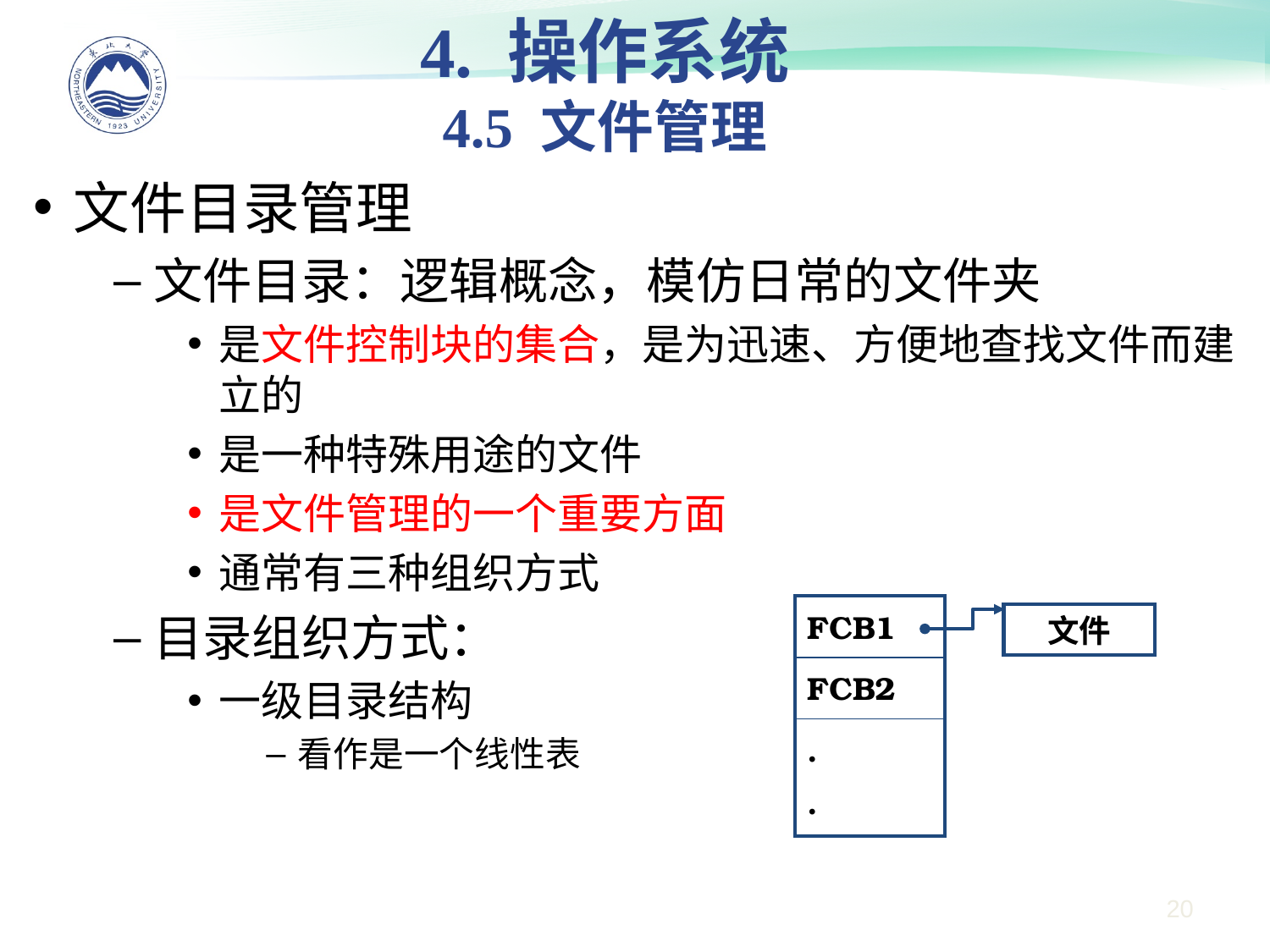

4. 操作系统
4.5 文件管理
文件目录管理
文件目录：逻辑概念，模仿日常的文件夹
是文件控制块的集合，是为迅速、方便地查找文件而建立的
是一种特殊用途的文件
是文件管理的一个重要方面
通常有三种组织方式
目录组织方式：
一级目录结构
看作是一个线性表

| FCB1 |
| --- |
| FCB2 |
| . . |
文件

20